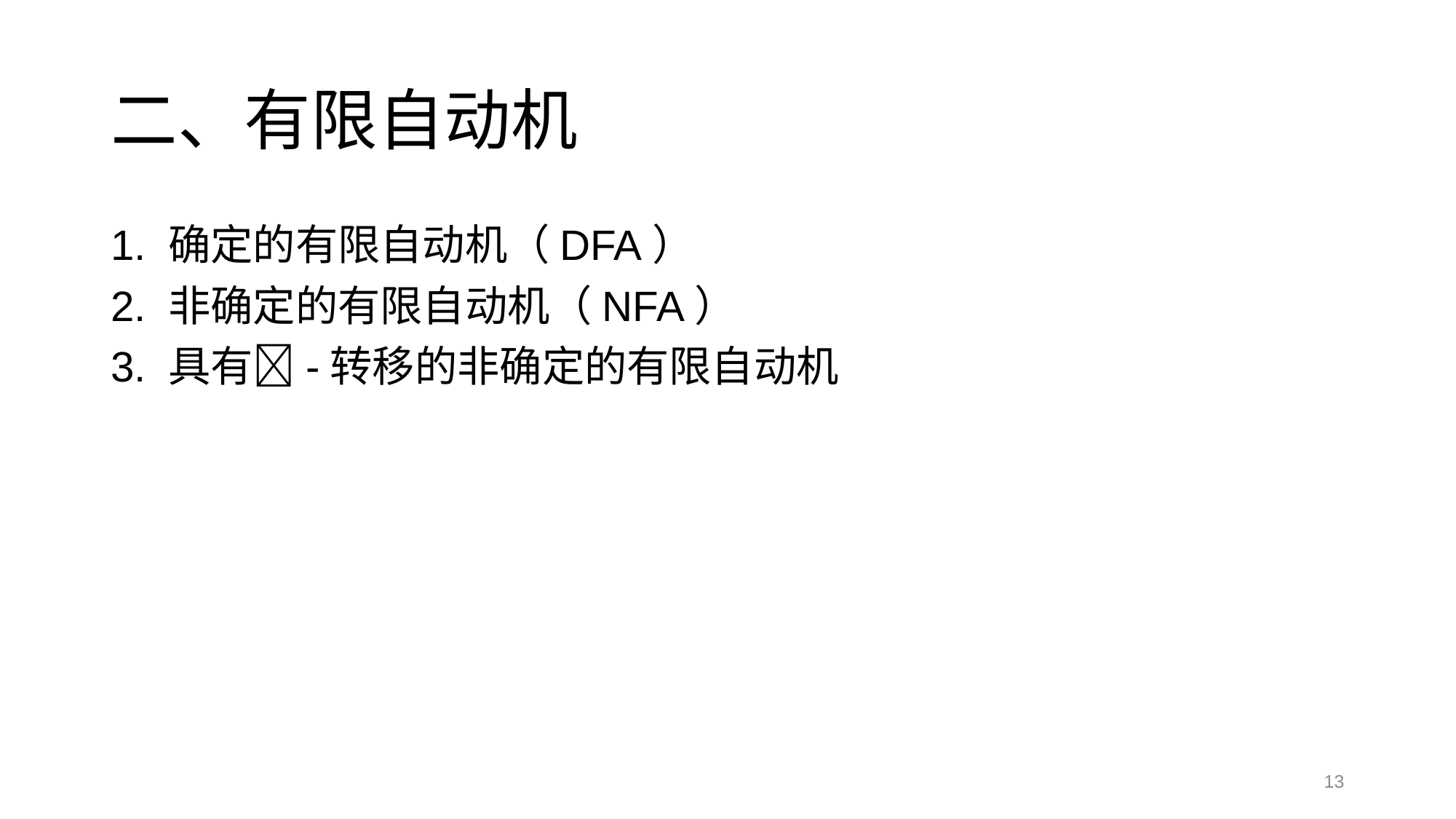

# 二、有限自动机
1. 确定的有限自动机（DFA）
2. 非确定的有限自动机（NFA）
3. 具有ε-转移的非确定的有限自动机

13